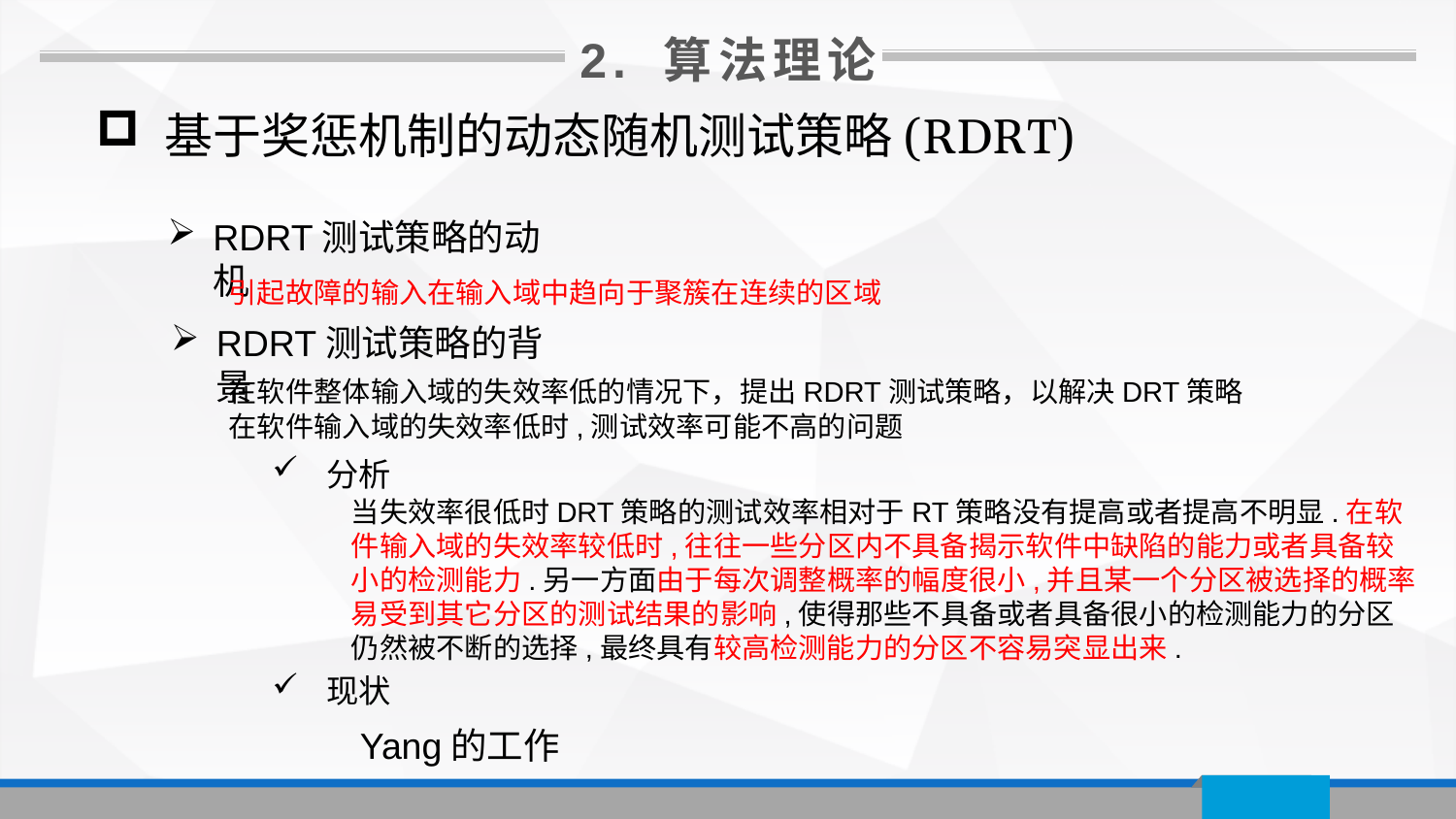

2. 算法理论

 基于奖惩机制的动态随机测试策略(RDRT)
RDRT测试策略的动机
引起故障的输入在输入域中趋向于聚簇在连续的区域
RDRT测试策略的背景
在软件整体输入域的失效率低的情况下，提出RDRT测试策略，以解决DRT策略在软件输入域的失效率低时,测试效率可能不高的问题
分析
当失效率很低时DRT策略的测试效率相对于RT策略没有提高或者提高不明显.在软件输入域的失效率较低时,往往一些分区内不具备揭示软件中缺陷的能力或者具备较小的检测能力.另一方面由于每次调整概率的幅度很小,并且某一个分区被选择的概率易受到其它分区的测试结果的影响,使得那些不具备或者具备很小的检测能力的分区仍然被不断的选择,最终具有较高检测能力的分区不容易突显出来.
现状
Yang的工作